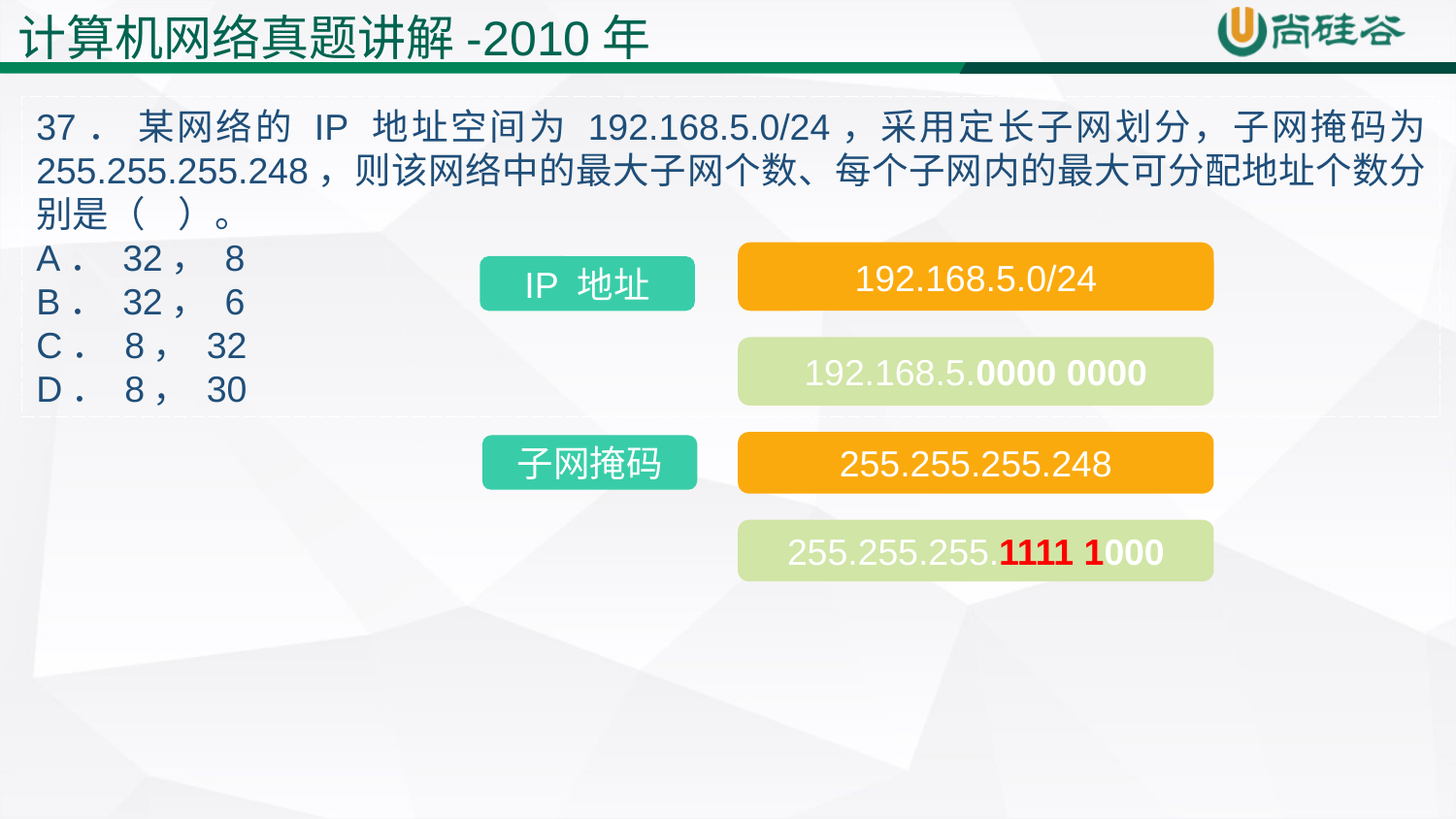

计算机网络真题讲解-2010年

37． 某网络的 IP 地址空间为 192.168.5.0/24，采用定长子网划分，子网掩码为 255.255.255.248，则该网络中的最大子网个数、每个子网内的最大可分配地址个数分别是（    ）。
A． 32， 8
B． 32， 6
C． 8， 32
D． 8， 30
192.168.5.0/24

IP 地址
192.168.5.0000 0000

子网掩码
255.255.255.248
255.255.255.1111 1000